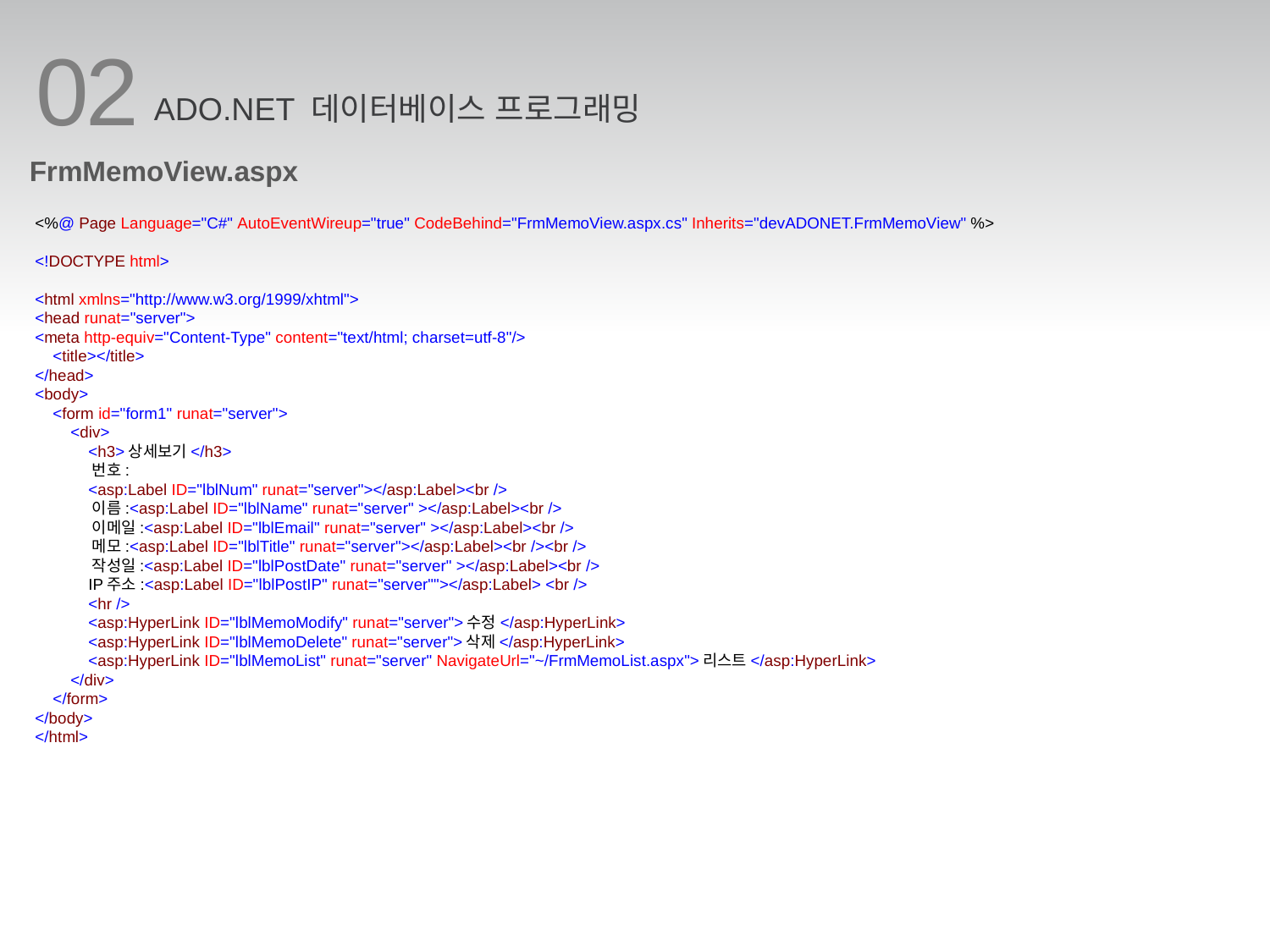

02
ADO.NET 데이터베이스 프로그래밍
FrmMemoView.aspx
<%@ Page Language="C#" AutoEventWireup="true" CodeBehind="FrmMemoView.aspx.cs" Inherits="devADONET.FrmMemoView" %>

<!DOCTYPE html>

<html xmlns="http://www.w3.org/1999/xhtml">
<head runat="server">
<meta http-equiv="Content-Type" content="text/html; charset=utf-8"/>
    <title></title>
</head>
<body>
    <form id="form1" runat="server">
        <div>
            <h3>상세보기</h3>
            번호:
            <asp:Label ID="lblNum" runat="server"></asp:Label><br />
            이름:<asp:Label ID="lblName" runat="server" ></asp:Label><br />
            이메일:<asp:Label ID="lblEmail" runat="server" ></asp:Label><br />
            메모:<asp:Label ID="lblTitle" runat="server"></asp:Label><br /><br />
            작성일:<asp:Label ID="lblPostDate" runat="server" ></asp:Label><br />
            IP주소:<asp:Label ID="lblPostIP" runat="server""></asp:Label> <br />
            <hr />
            <asp:HyperLink ID="lblMemoModify" runat="server">수정</asp:HyperLink>
            <asp:HyperLink ID="lblMemoDelete" runat="server">삭제</asp:HyperLink>
            <asp:HyperLink ID="lblMemoList" runat="server" NavigateUrl="~/FrmMemoList.aspx">리스트</asp:HyperLink>
        </div>
    </form>
</body>
</html>